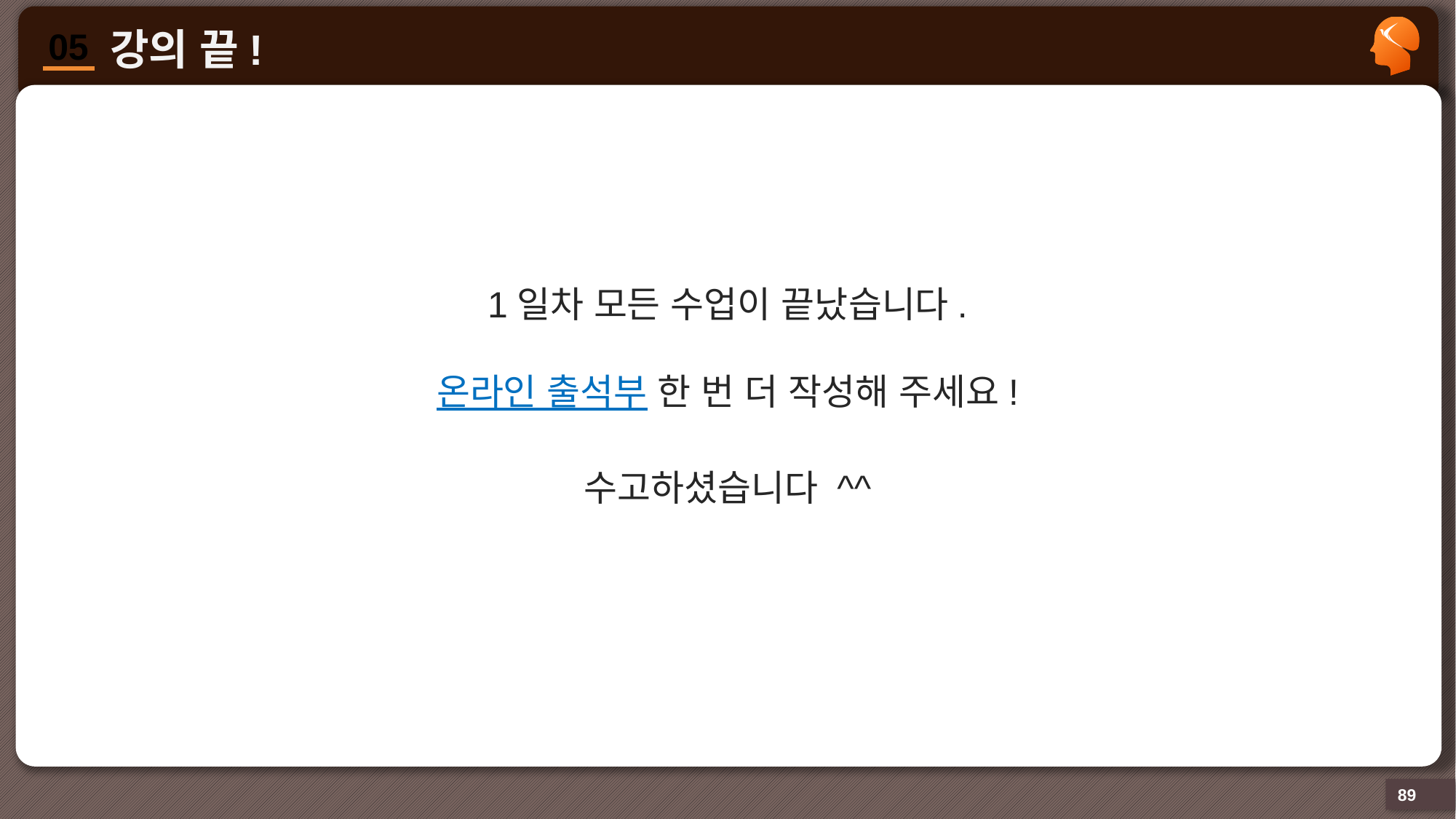

1일차 모든 수업이 끝났습니다.

온라인 출석부 한 번 더 작성해 주세요!

수고하셨습니다 ^^
89